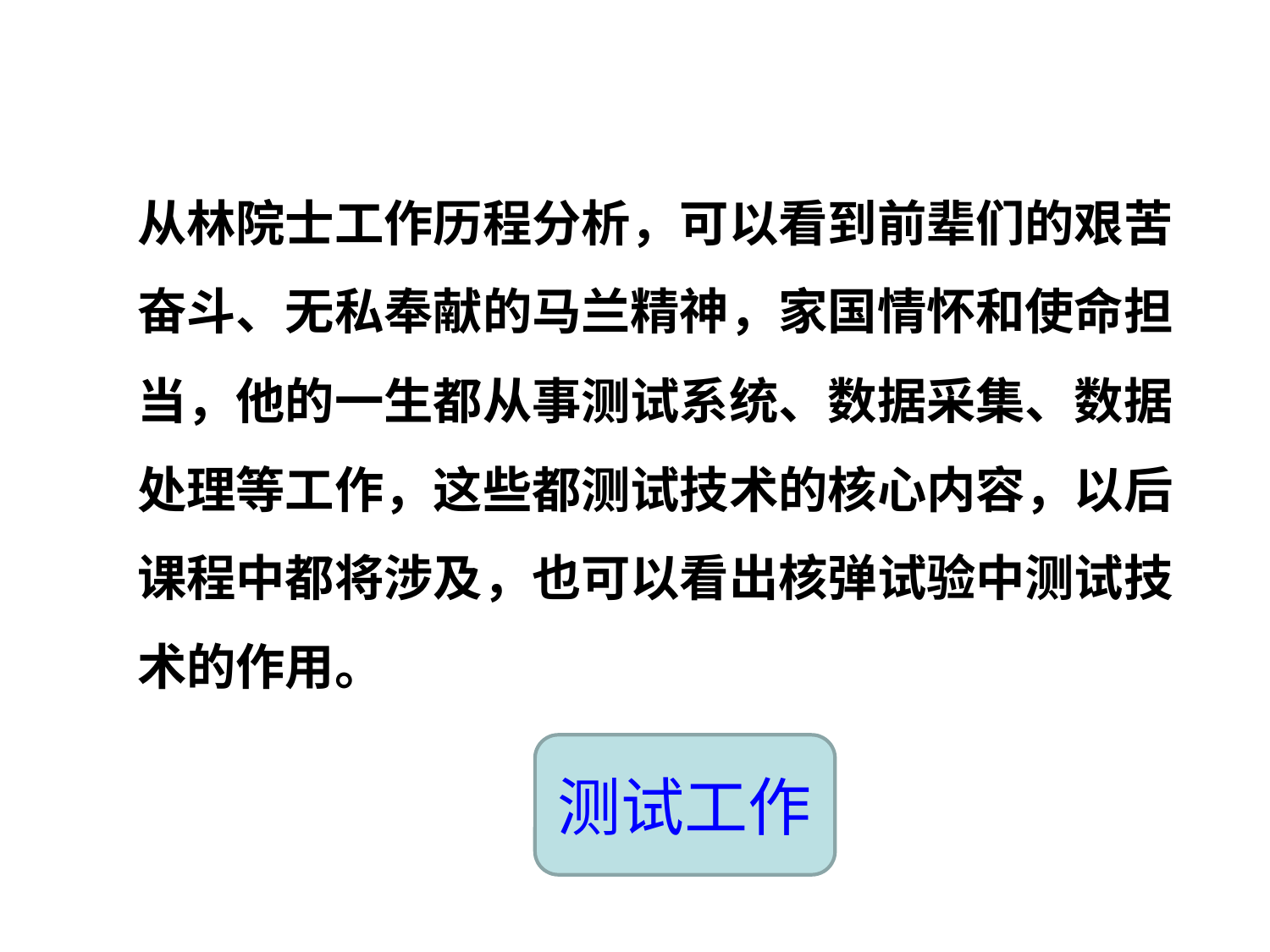

从林院士工作历程分析，可以看到前辈们的艰苦奋斗、无私奉献的马兰精神，家国情怀和使命担当，他的一生都从事测试系统、数据采集、数据处理等工作，这些都测试技术的核心内容，以后课程中都将涉及，也可以看出核弹试验中测试技术的作用。
测试工作